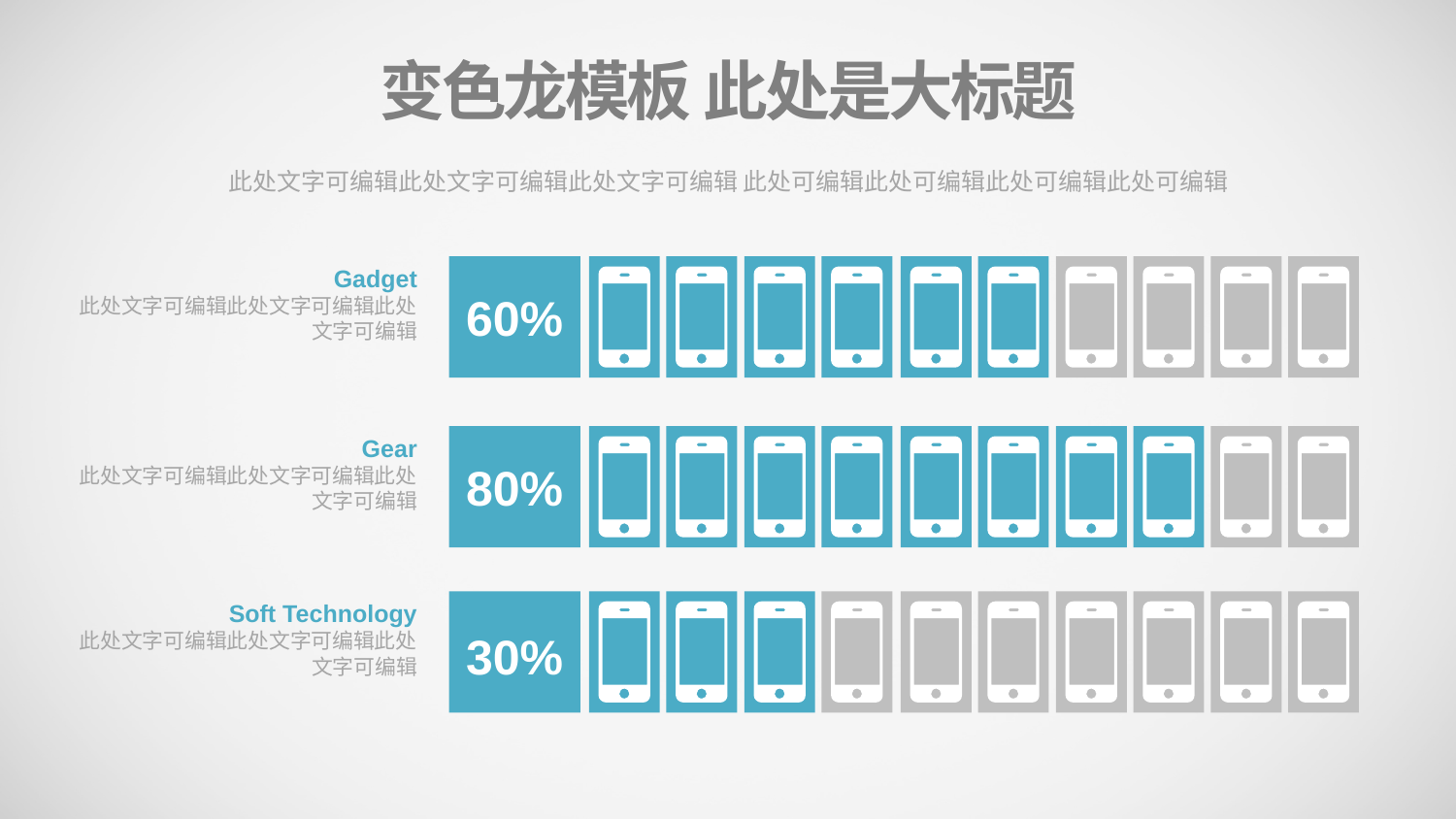

变色龙模板 此处是大标题
此处文字可编辑此处文字可编辑此处文字可编辑 此处可编辑此处可编辑此处可编辑此处可编辑

Gadget
此处文字可编辑此处文字可编辑此处文字可编辑

60%

Gear
此处文字可编辑此处文字可编辑此处文字可编辑

80%

Soft Technology
此处文字可编辑此处文字可编辑此处文字可编辑

30%